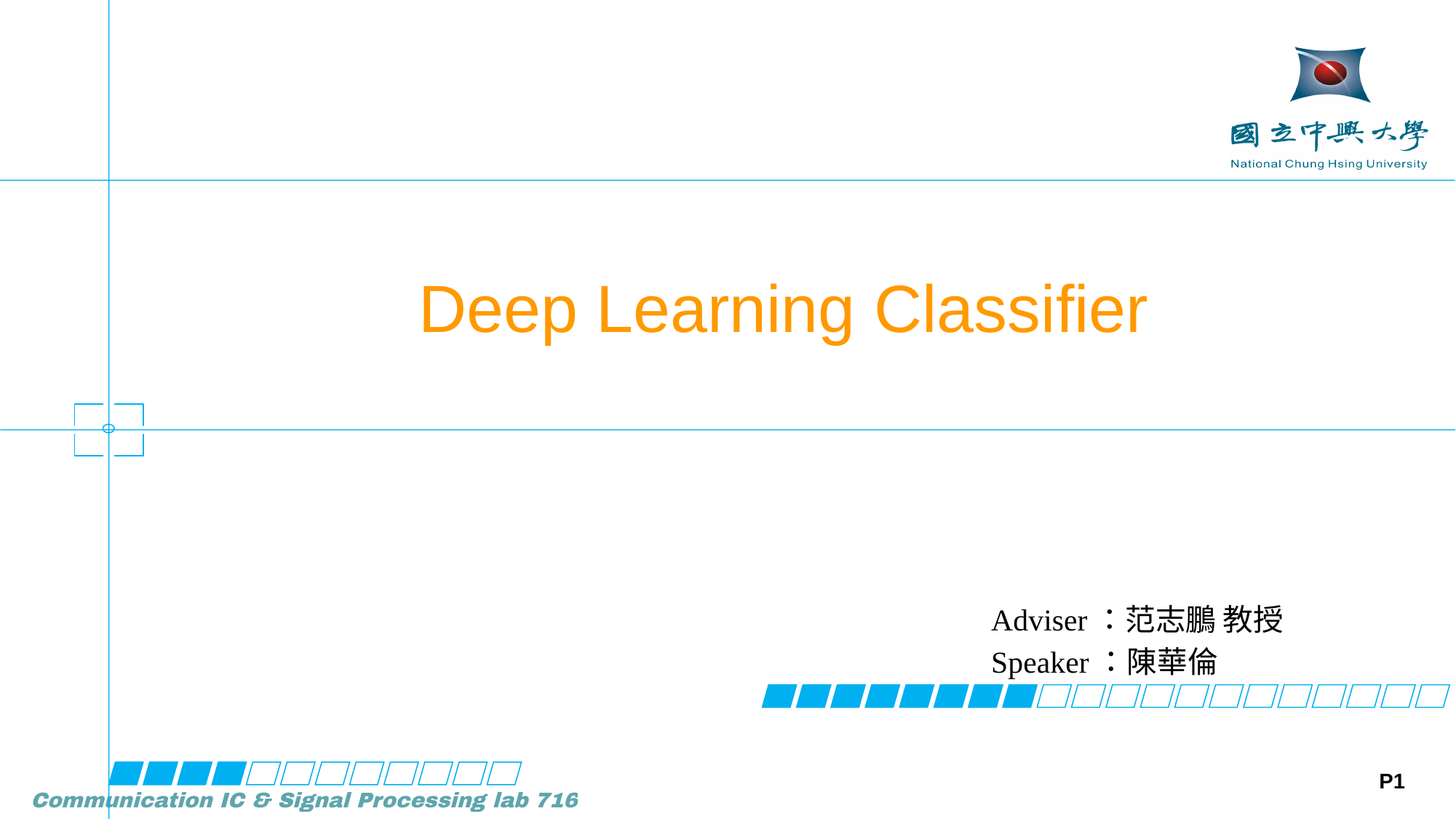

# Deep Learning Classifier

Adviser：范志鵬 教授
Speaker：陳華倫